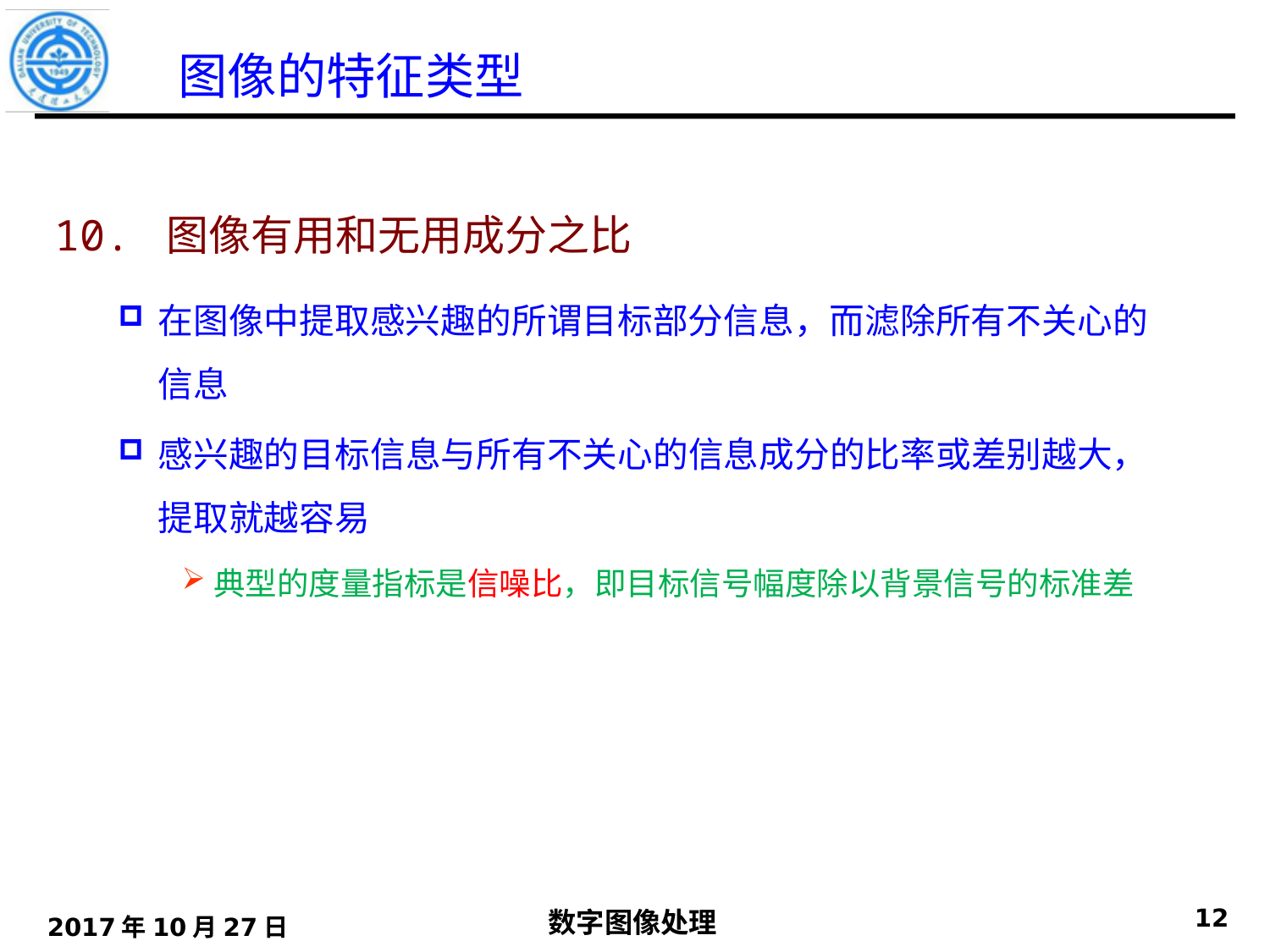

# 图像的特征类型
10. 图像有用和无用成分之比
在图像中提取感兴趣的所谓目标部分信息，而滤除所有不关心的信息
感兴趣的目标信息与所有不关心的信息成分的比率或差别越大，提取就越容易
典型的度量指标是信噪比，即目标信号幅度除以背景信号的标准差